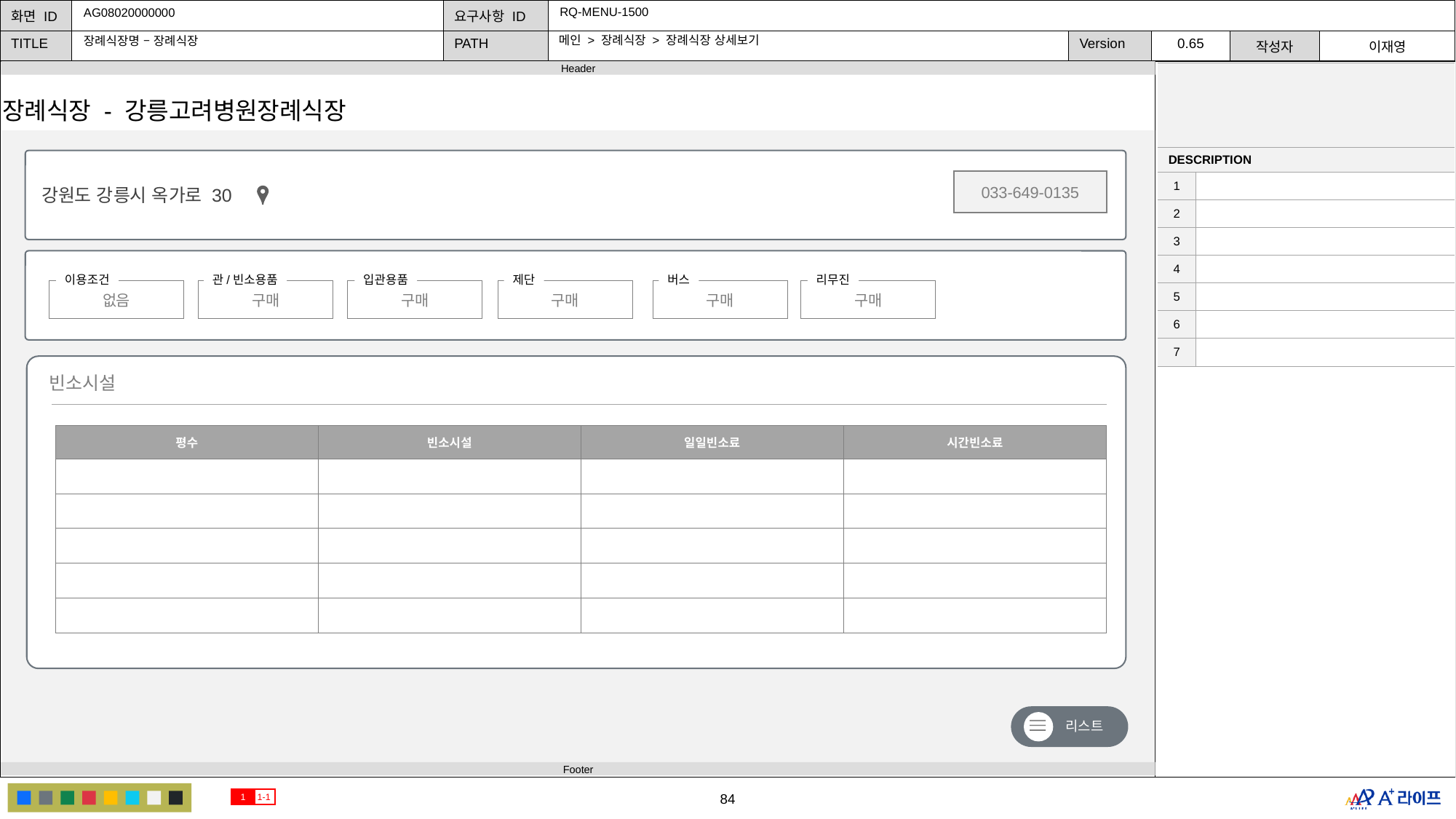

AG08020000000

RQ-MENU-1500
메인 > 장례식장 > 장례식장 상세보기
장례식장명 – 장례식장
|  |  |
| --- | --- |
| DESCRIPTION |  |
| 1 |  |
| 2 |  |
| 3 |  |
| 4 |  |
| 5 |  |
| 6 |  |
| 7 |  |
장례식장 - 강릉고려병원장례식장

033-649-0135
강원도 강릉시 옥가로 30

이용조건
관/빈소용품
입관용품
제단
버스
리무진
없음
구매
구매
구매
구매
구매

빈소시설
| 평수 | 빈소시설 | 일일빈소료 | 시간빈소료 |
| --- | --- | --- | --- |
|  |  |  |  |
|  |  |  |  |
|  |  |  |  |
|  |  |  |  |
|  |  |  |  |

리스트

1
1-1